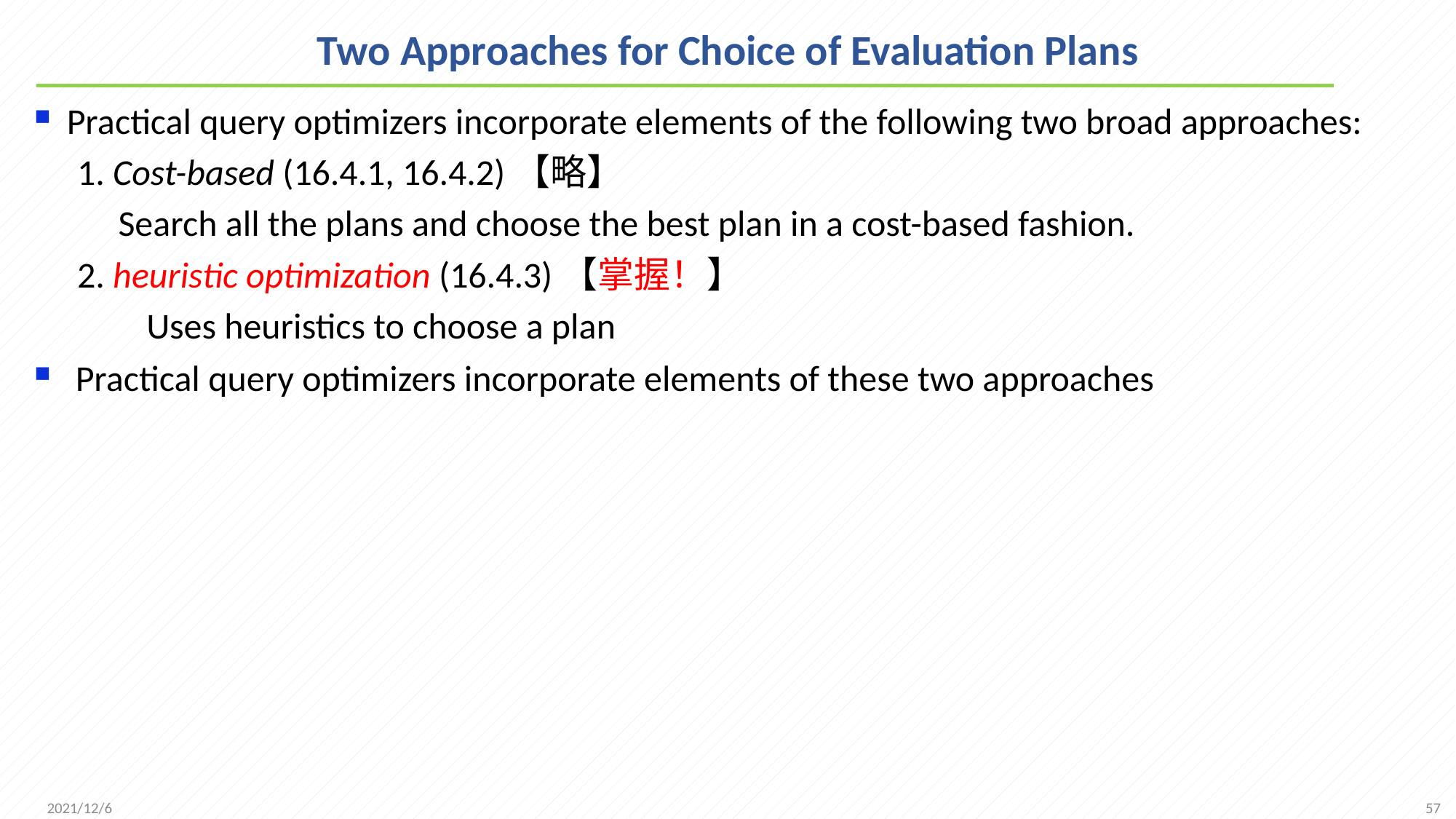

# Two Approaches for Choice of Evaluation Plans
Practical query optimizers incorporate elements of the following two broad approaches:
1. Cost-based (16.4.1, 16.4.2)【略】
     Search all the plans and choose the best plan in a cost-based fashion.
2. heuristic optimization (16.4.3)【掌握！】
       Uses heuristics to choose a plan
Practical query optimizers incorporate elements of these two approaches

57
2021/12/6